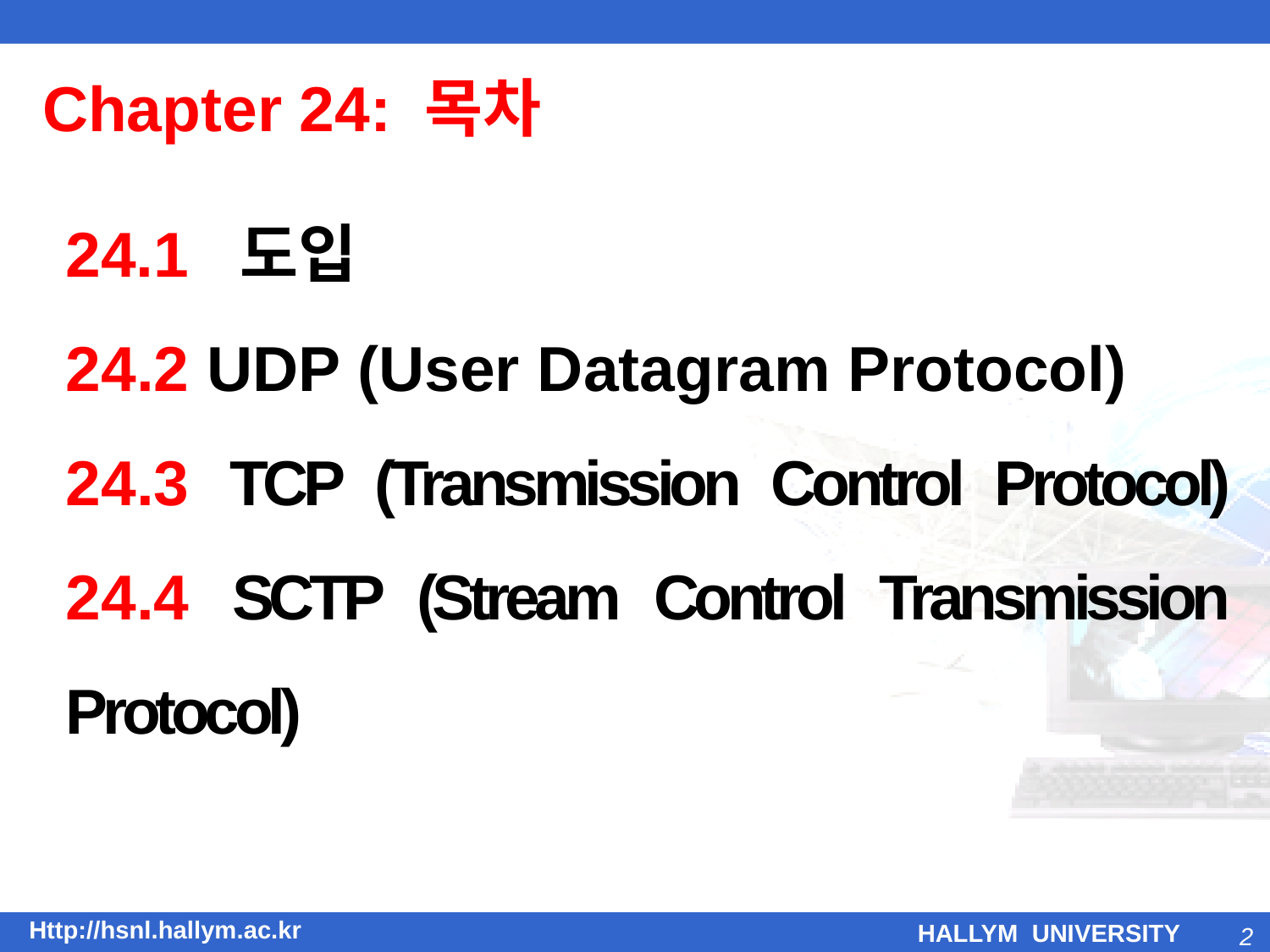

# Chapter 24: 목차
24.1  도입
24.2 UDP (User Datagram Protocol)
24.3 TCP (Transmission Control Protocol) 24.4 SCTP (Stream Control Transmission Protocol)

2